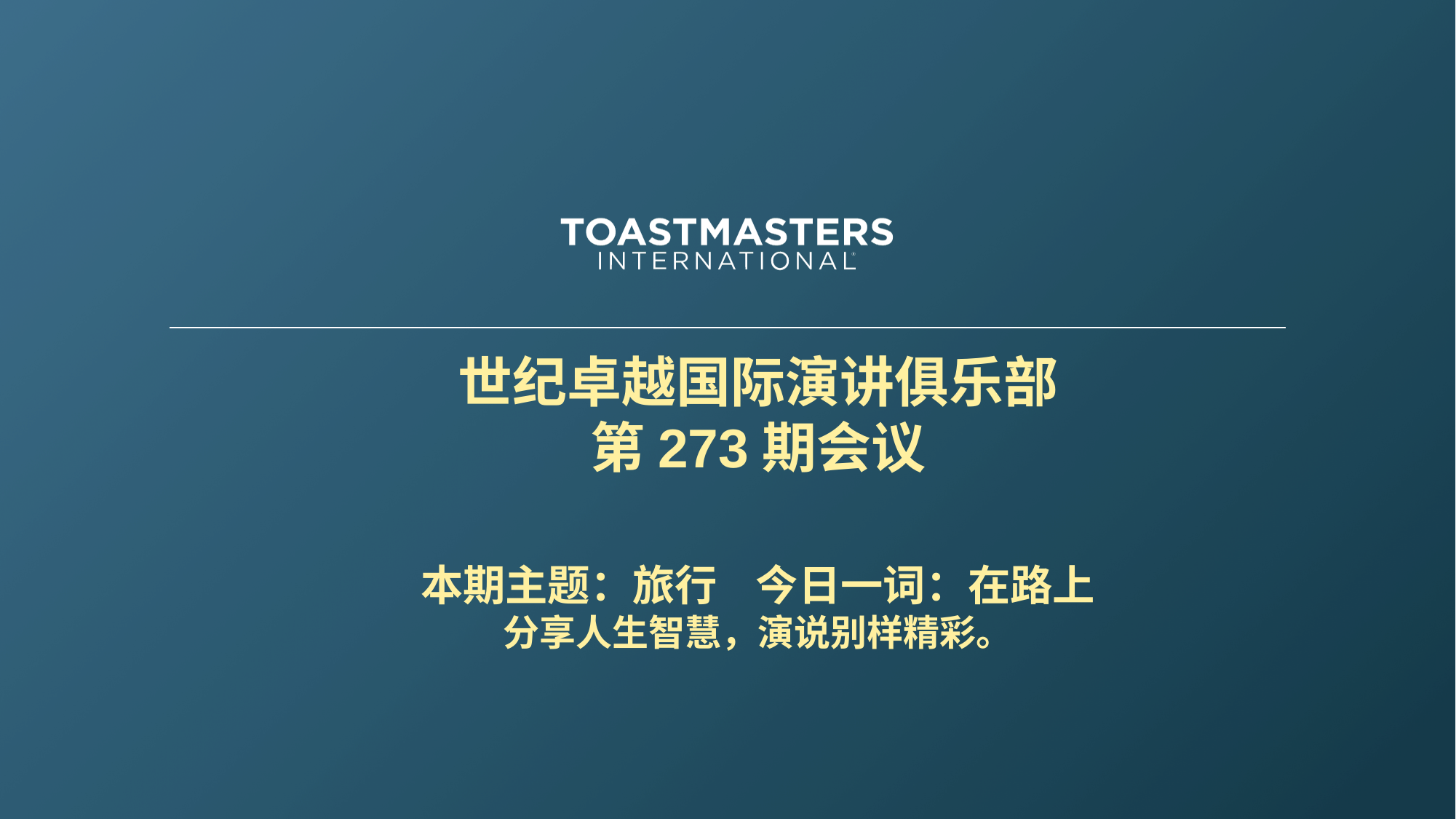

世纪卓越国际演讲俱乐部
第273期会议
本期主题：旅行    今日一词：在路上
分享人生智慧，演说别样精彩。